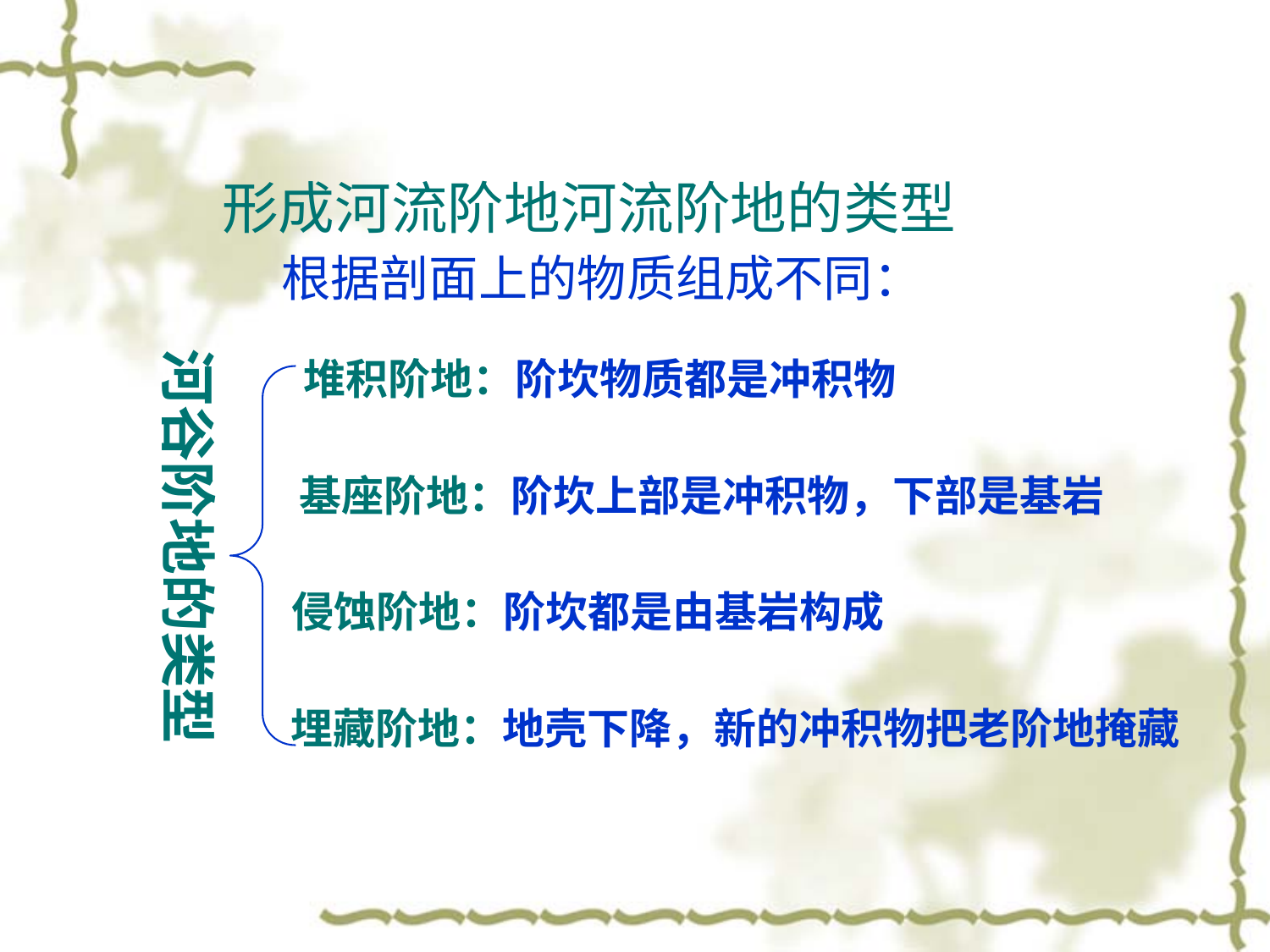

# 形成河流阶地河流阶地的类型 根据剖面上的物质组成不同：
河谷阶地的类型

堆积阶地：阶坎物质都是冲积物

基座阶地：阶坎上部是冲积物，下部是基岩
侵蚀阶地：阶坎都是由基岩构成
埋藏阶地：地壳下降，新的冲积物把老阶地掩藏